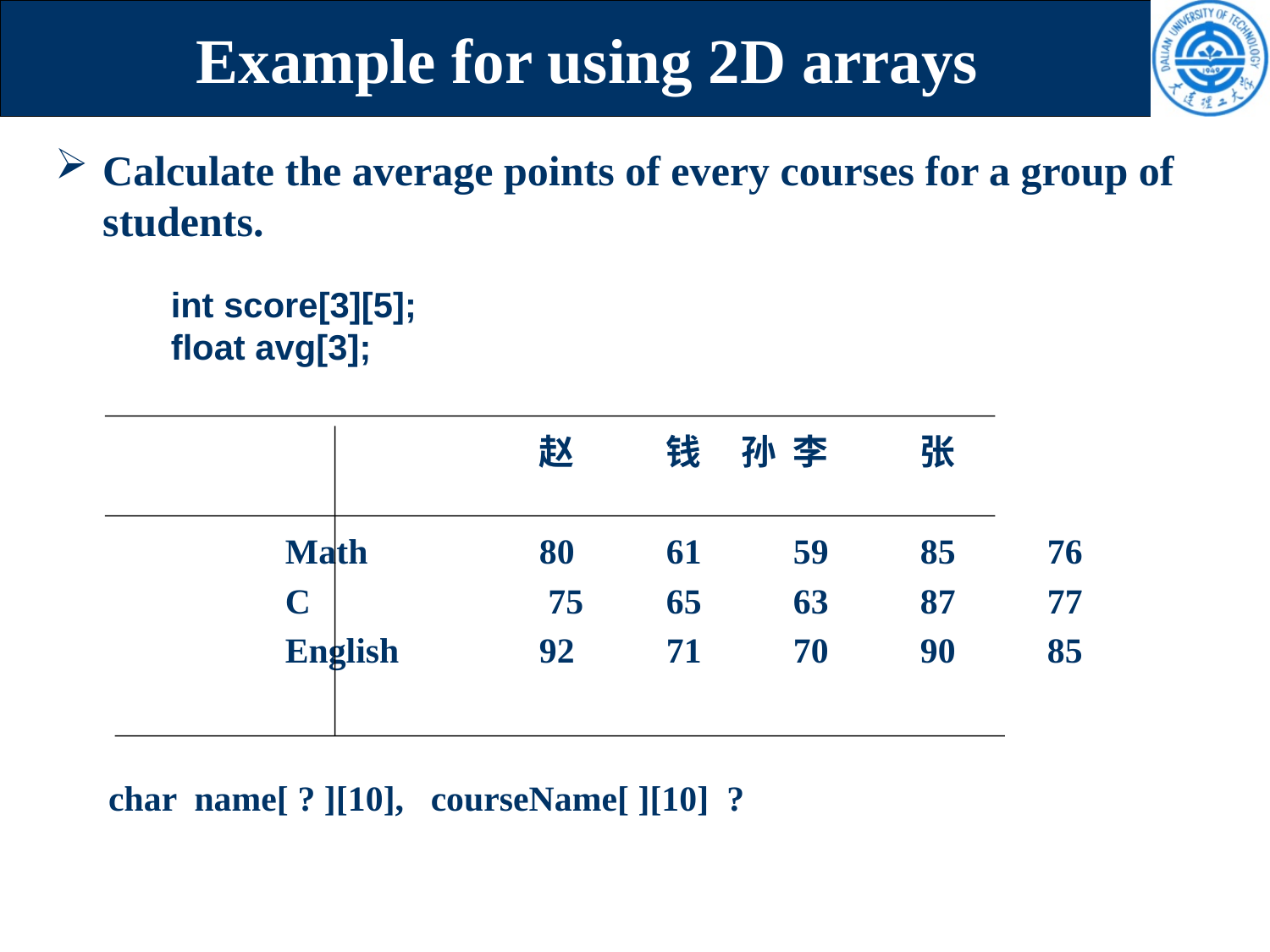

# Example for using 2D arrays
Calculate the average points of every courses for a group of students.

				赵	钱     孙	李	张

		Math		80	61	59	85	76
		C	          	 75	65	63	87	77
		English		92	71	70	90	85

      char  name[ ? ][10],   courseName[ ][10]  ?

int score[3][5];
float avg[3];